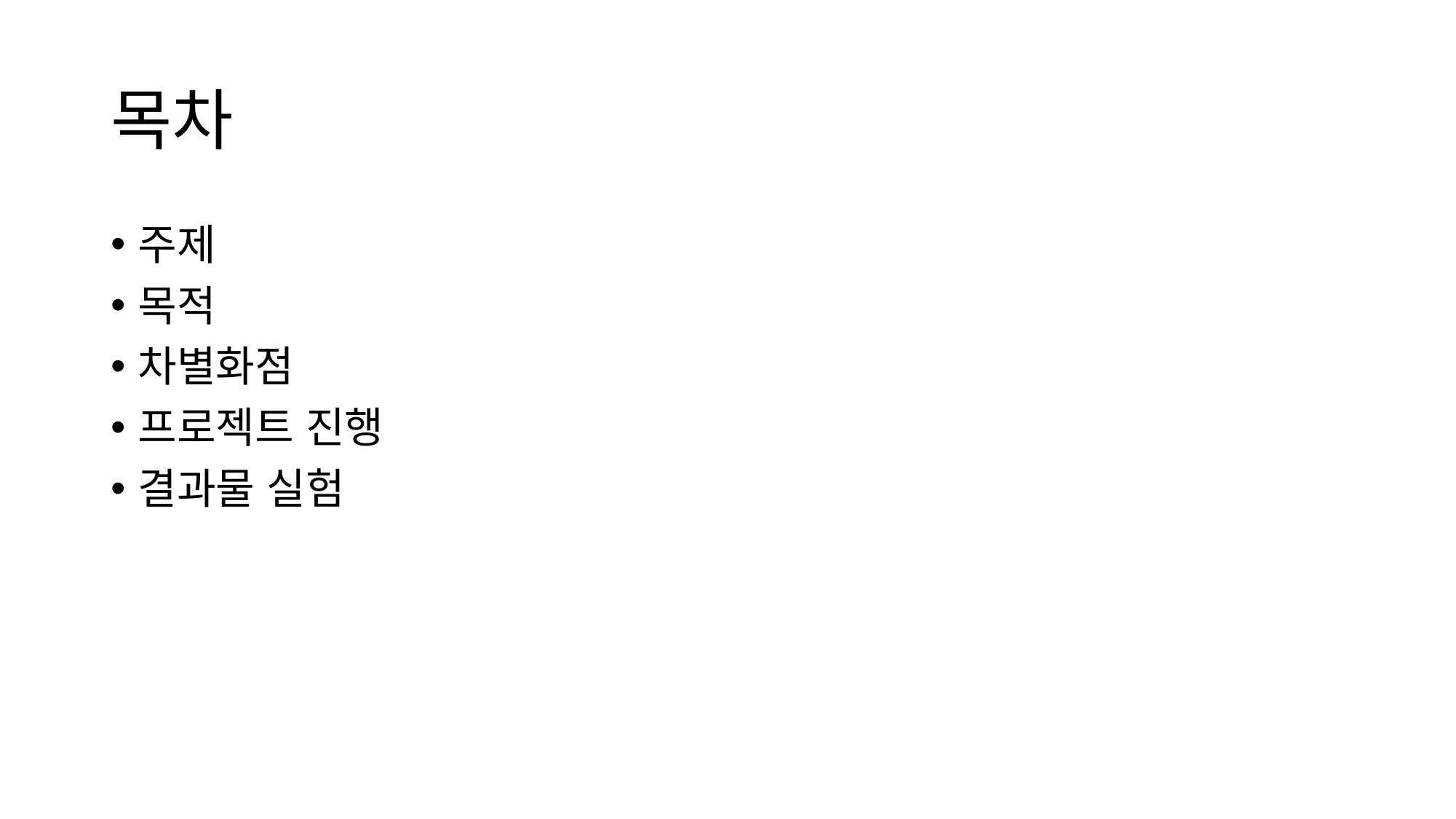

# 목차
주제
목적
차별화점
프로젝트 진행
결과물 실험